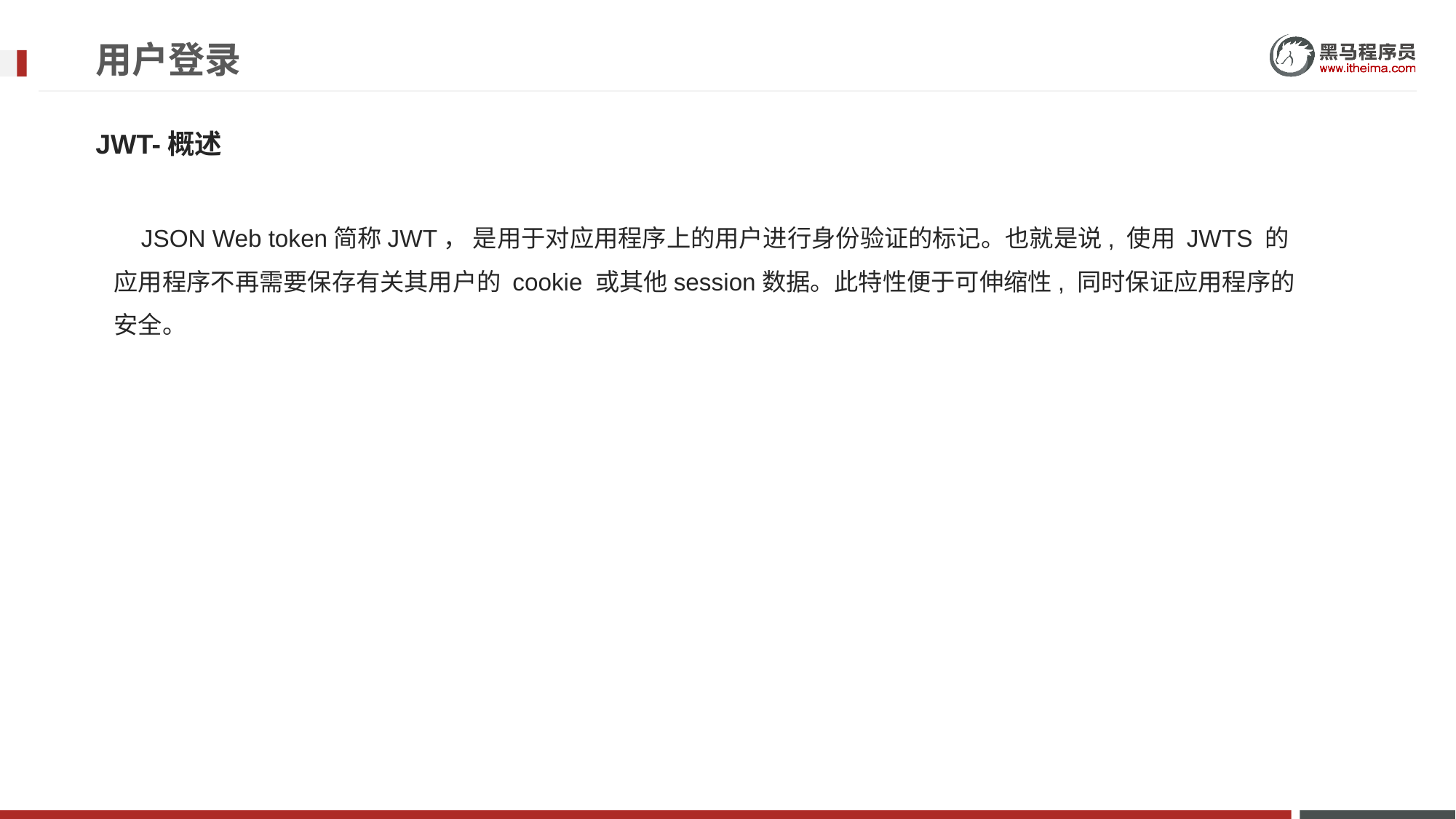

# 用户登录
JWT-概述
    JSON Web token简称JWT， 是用于对应用程序上的用户进行身份验证的标记。也就是说, 使用 JWTS 的应用程序不再需要保存有关其用户的 cookie 或其他session数据。此特性便于可伸缩性, 同时保证应用程序的安全。